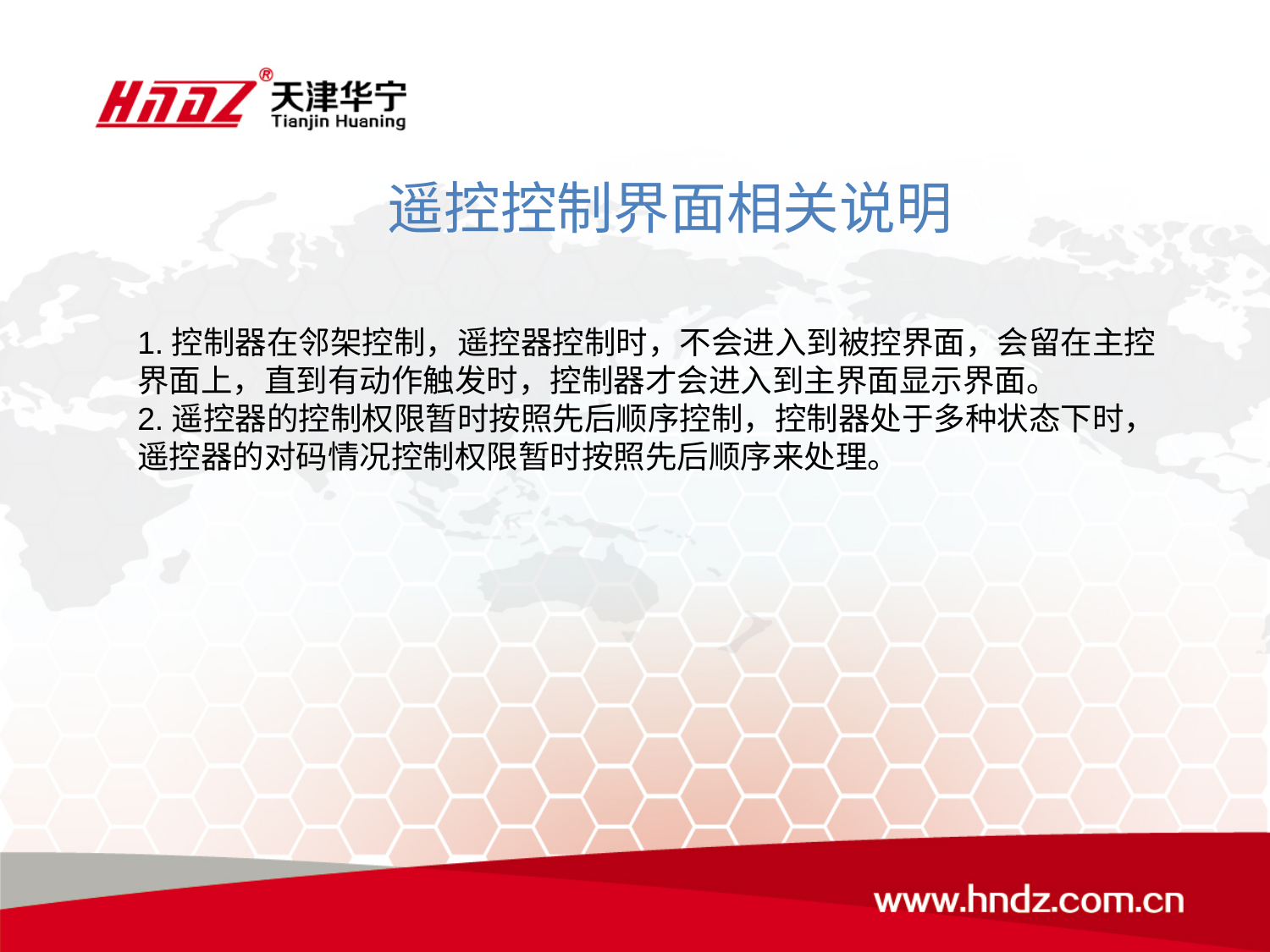

遥控控制界面相关说明
1.控制器在邻架控制，遥控器控制时，不会进入到被控界面，会留在主控界面上，直到有动作触发时，控制器才会进入到主界面显示界面。
2.遥控器的控制权限暂时按照先后顺序控制，控制器处于多种状态下时，遥控器的对码情况控制权限暂时按照先后顺序来处理。